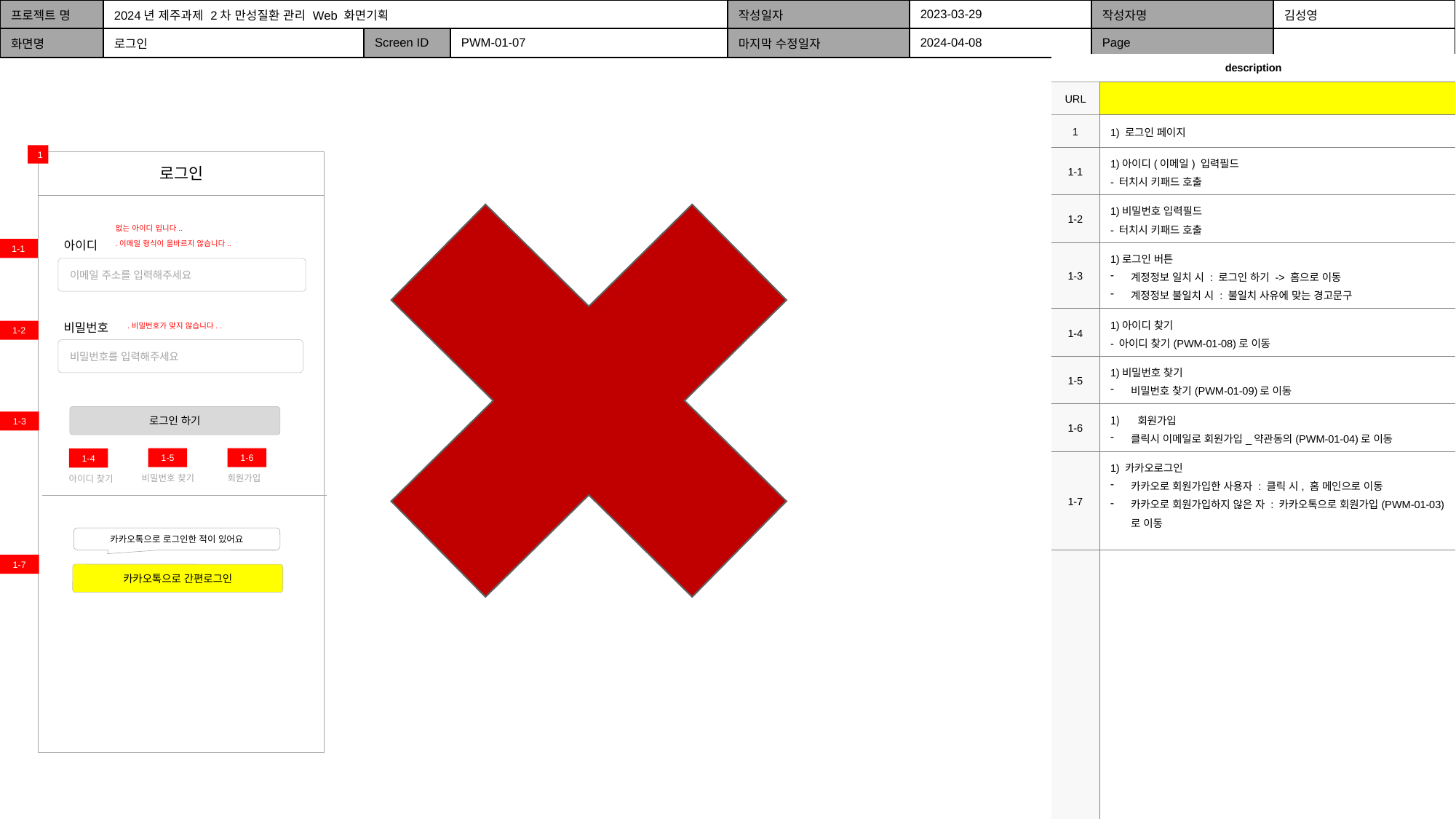

| 프로젝트 명 | 2024년 제주과제 2차 만성질환 관리 Web 화면기획 |  |  | 작성일자 | 2023-03-29 | 작성자명 | 김성영 |
| --- | --- | --- | --- | --- | --- | --- | --- |
| 화면명 | 로그인 | Screen ID | PWM-01-07 | 마지막 수정일자 | 2024-04-08 | Page |  |
| description |  |
| --- | --- |
| URL |  |
| 1 | 1) 로그인 페이지 |
| 1-1 | 1)아이디(이메일) 입력필드 - 터치시 키패드 호출 |
| 1-2 | 1)비밀번호 입력필드 - 터치시 키패드 호출 |
| 1-3 | 1)로그인 버튼 계정정보 일치 시 : 로그인 하기 -> 홈으로 이동 계정정보 불일치 시 : 불일치 사유에 맞는 경고문구 |
| 1-4 | 1)아이디 찾기 - 아이디 찾기(PWM-01-08)로 이동 |
| 1-5 | 1)비밀번호 찾기 비밀번호 찾기(PWM-01-09)로 이동 |
| 1-6 | 회원가입 클릭시 이메일로 회원가입\_약관동의(PWM-01-04)로 이동 |
| 1-7 | 1) 카카오로그인 카카오로 회원가입한 사용자 : 클릭 시, 홈 메인으로 이동 카카오로 회원가입하지 않은 자 : 카카오톡으로 회원가입(PWM-01-03)로 이동 |
|  |  |

1

로그인
없는 아이디 입니다..
아이디
.이메일 형식이 올바르지 않습니다..
1-1
이메일 주소를 입력해주세요
비밀번호
.비밀번호가 맞지 않습니다. .
1-2
비밀번호를 입력해주세요
로그인 하기
1-3
1-5
1-6
1-4
회원가입
비밀번호 찾기
아이디 찾기
카카오톡으로 로그인한 적이 있어요
1-7
카카오톡으로 간편로그인